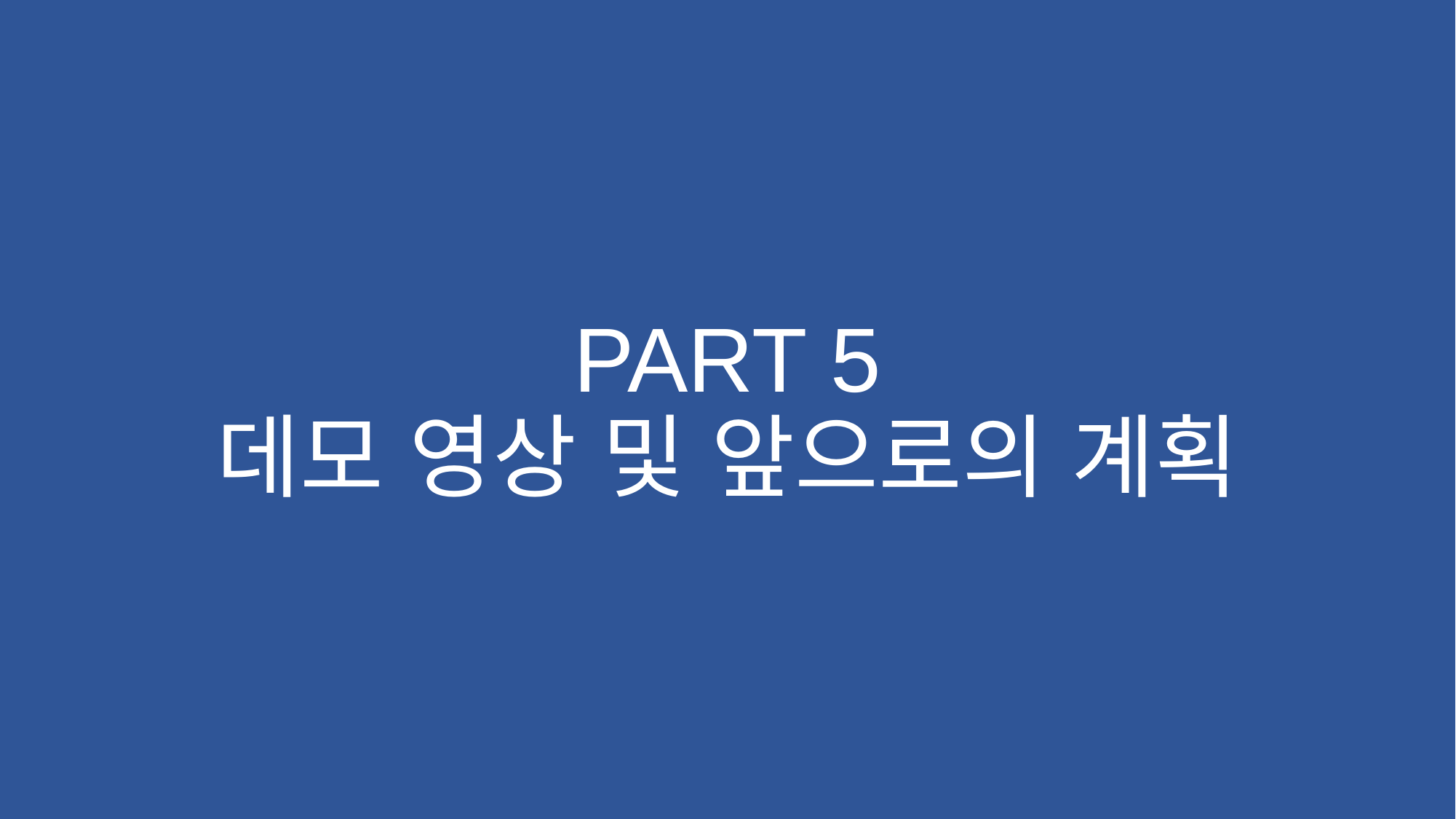

# PART 5 데모 영상 및 앞으로의 계획